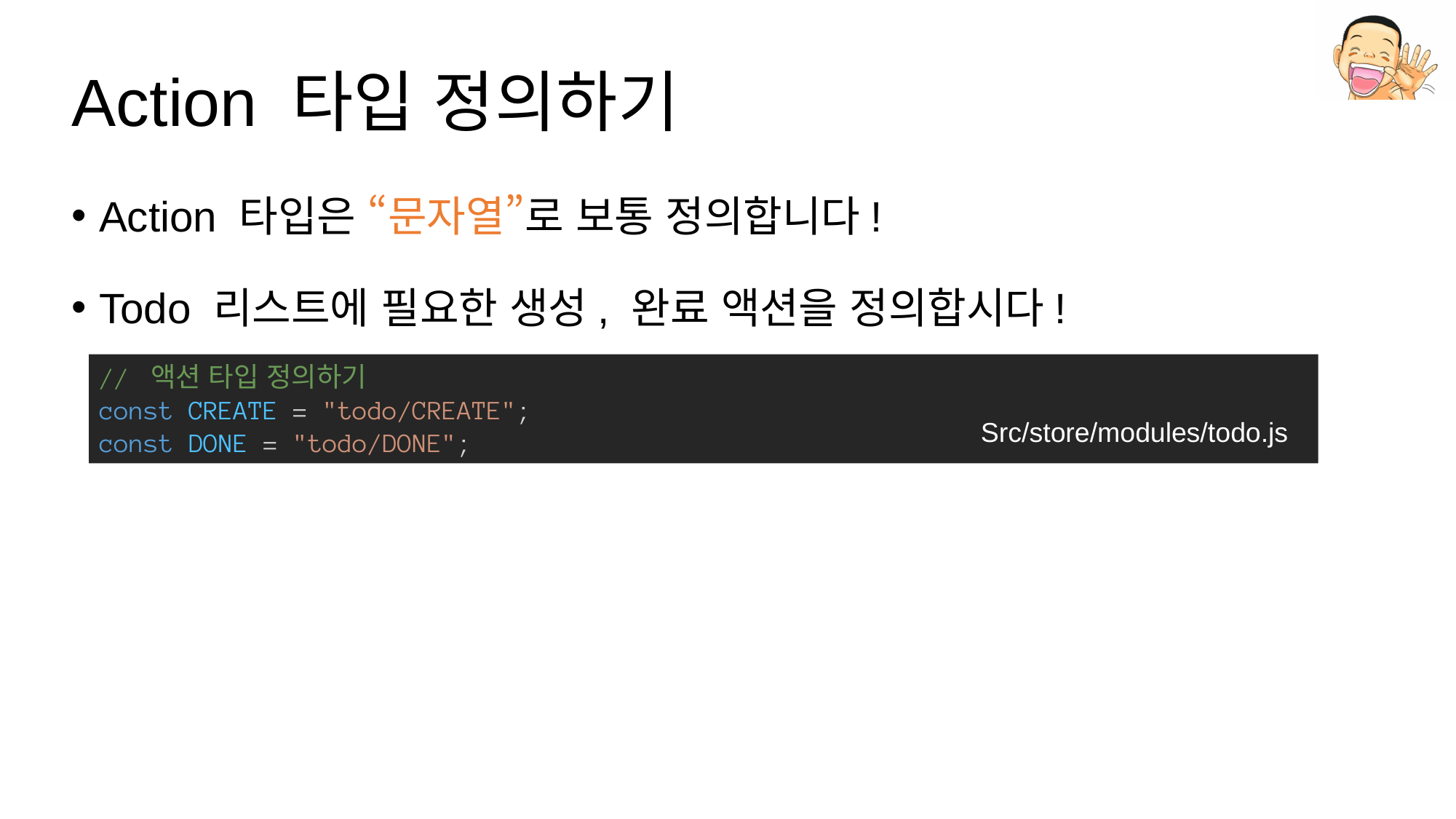

# Action 타입 정의하기
Action 타입은 “문자열”로 보통 정의합니다!
Todo 리스트에 필요한 생성, 완료 액션을 정의합시다!
// 액션 타입 정의하기
const CREATE = "todo/CREATE";
const DONE = "todo/DONE";
Src/store/modules/todo.js